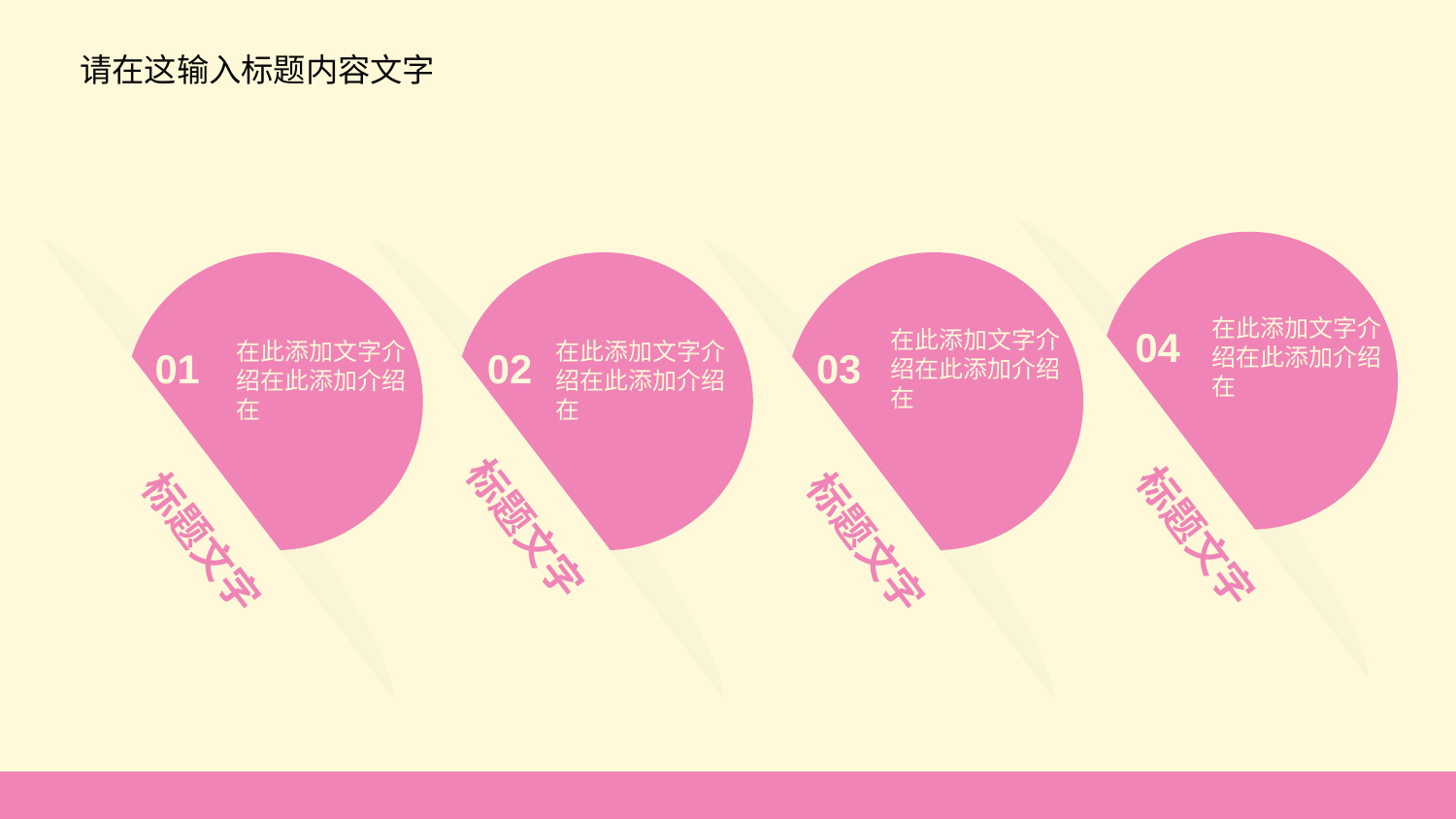

请在这输入标题内容文字

在此添加文字介绍在此添加介绍在
04

 标题文字

在此添加文字介绍在此添加介绍在
01

标题文字

在此添加文字介绍在此添加介绍在
02

标题文字

在此添加文字介绍在此添加介绍在
03

标题文字